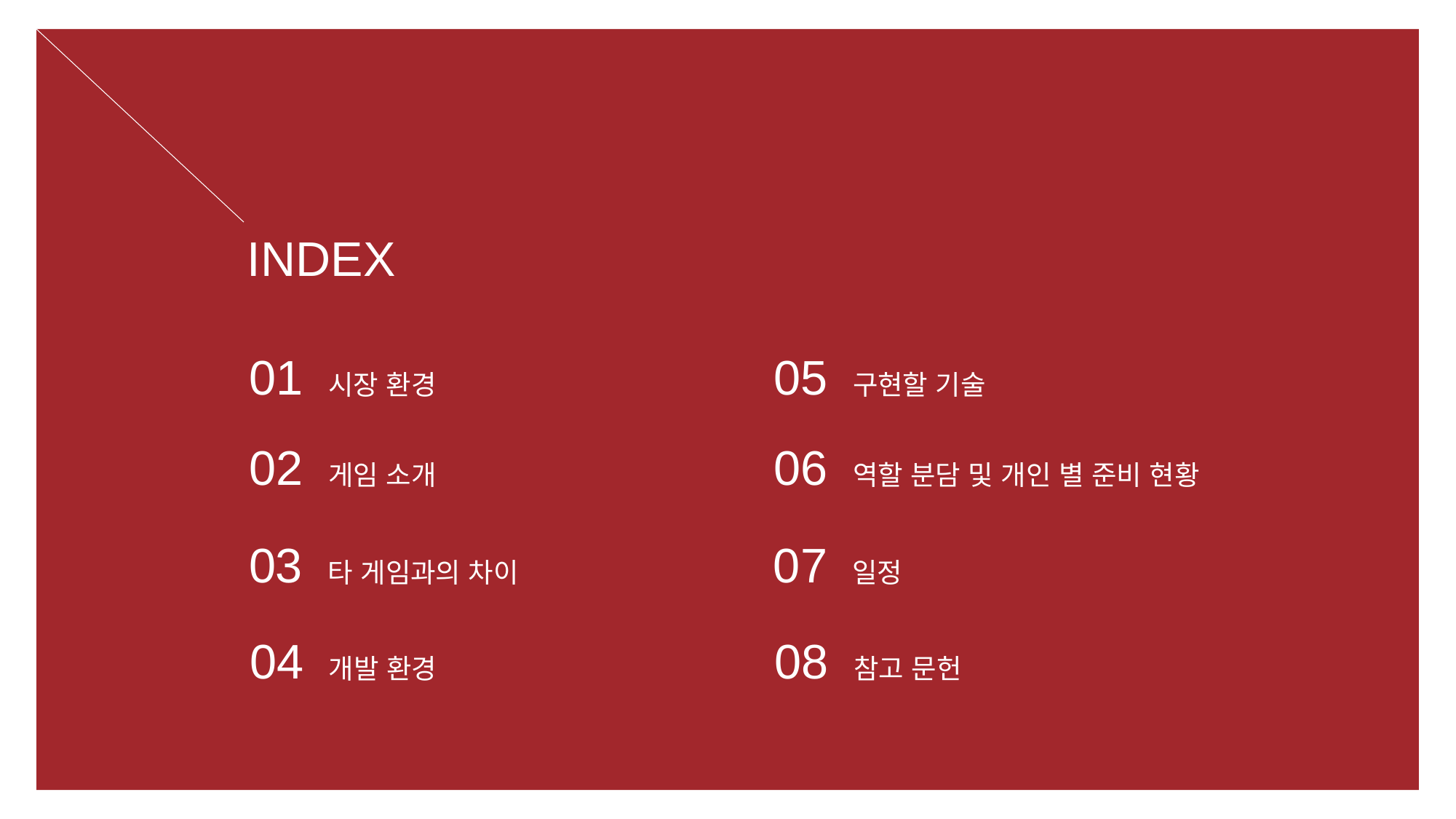

INDEX
01 시장 환경
05 구현할 기술
02 게임 소개
06 역할 분담 및 개인 별 준비 현황
03 타 게임과의 차이
07 일정
04 개발 환경
08 참고 문헌